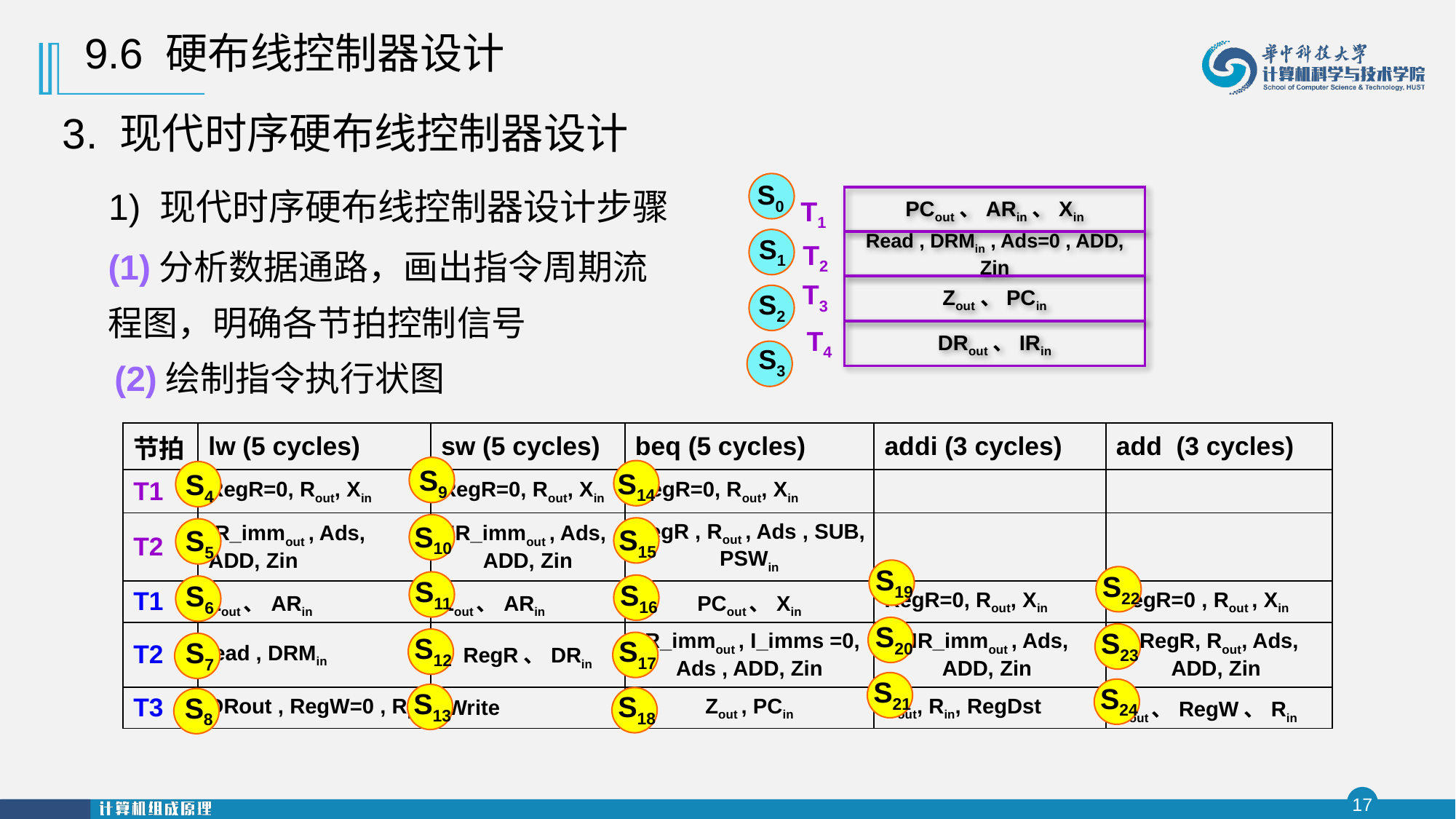

9.6 硬布线控制器设计
3. 现代时序硬布线控制器设计
S0

S1

S2

S3

1) 现代时序硬布线控制器设计步骤
PCout、ARin、Xin
Read , DRMin , Ads=0 , ADD, Zin
Zout、PCin
DRout、IRin
T1
(1)分析数据通路，画出指令周期流程图，明确各节拍控制信号
T2
T3
T4
(2)绘制指令执行状图
| 节拍 | lw (5 cycles) | sw (5 cycles) | beq (5 cycles) | addi (3 cycles) | add (3 cycles) |
| --- | --- | --- | --- | --- | --- |
| T1 | RegR=0, Rout, Xin | RegR=0, Rout, Xin | RegR=0, Rout, Xin |  |  |
| T2 | IR\_immout , Ads, ADD, Zin | IR\_immout , Ads, ADD, Zin | RegR , Rout , Ads , SUB, PSWin |  |  |
| T1 | Zout、ARin | Zout、ARin | PCout、Xin | RegR=0, Rout, Xin | RegR=0 , Rout , Xin |
| T2 | Read , DRMin | RegR、DRin | IR\_immout , I\_imms =0, Ads , ADD, Zin | IR\_immout , Ads, ADD, Zin | RegR, Rout, Ads, ADD, Zin |
| T3 | DRout , RegW=0 , Rin | Write | Zout , PCin | Zout, Rin, RegDst | Zout、RegW、Rin |
S9

S10

S11

S12

S13

S14

S15

S16

S17

S18

S4

S5

S6

S7

S8

S19

S20

S21

S22

S23

S24